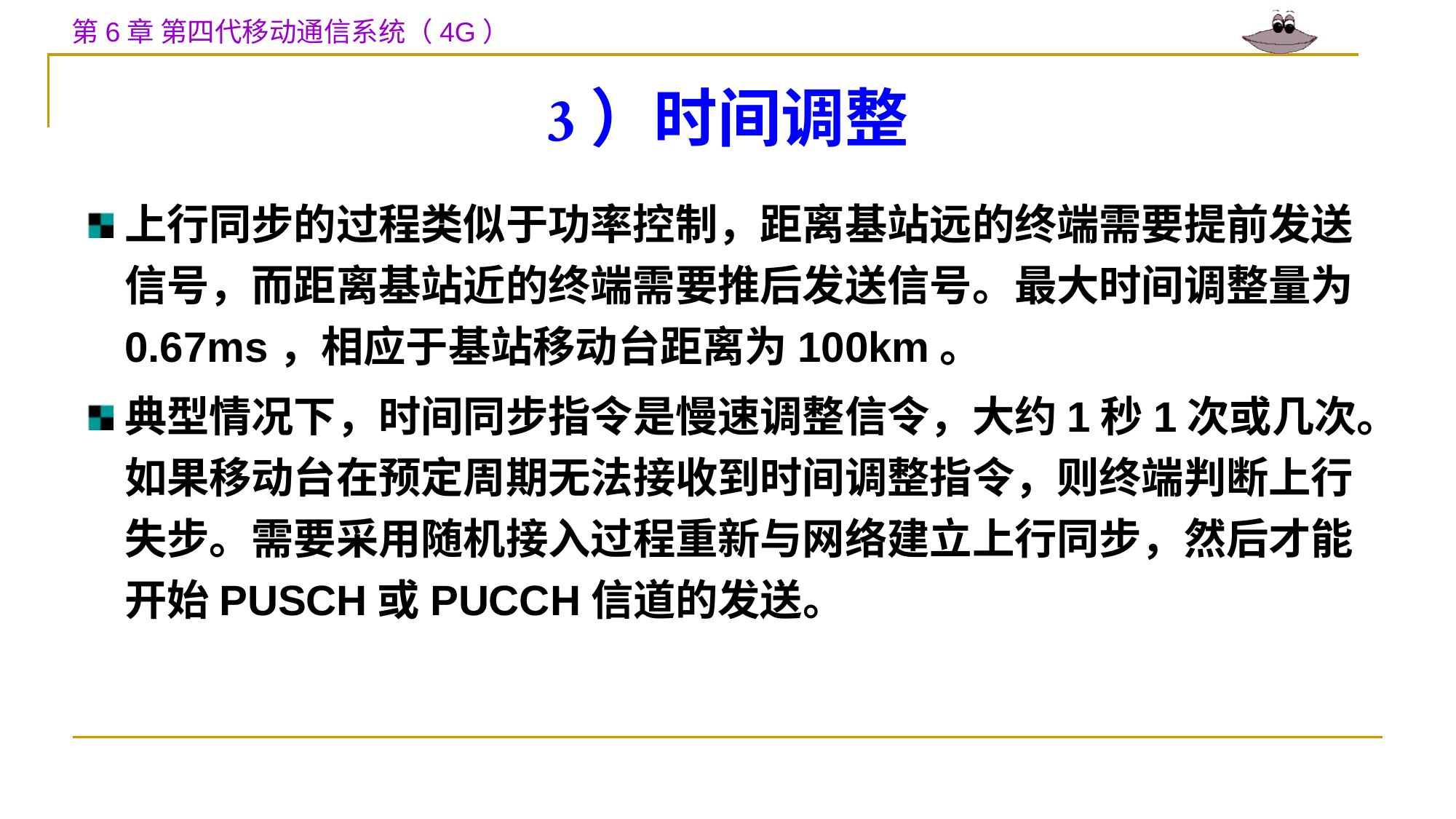

# 3）时间调整
上行同步的过程类似于功率控制，距离基站远的终端需要提前发送信号，而距离基站近的终端需要推后发送信号。最大时间调整量为0.67ms，相应于基站移动台距离为100km。
典型情况下，时间同步指令是慢速调整信令，大约1秒1次或几次。如果移动台在预定周期无法接收到时间调整指令，则终端判断上行失步。需要采用随机接入过程重新与网络建立上行同步，然后才能开始PUSCH或PUCCH信道的发送。